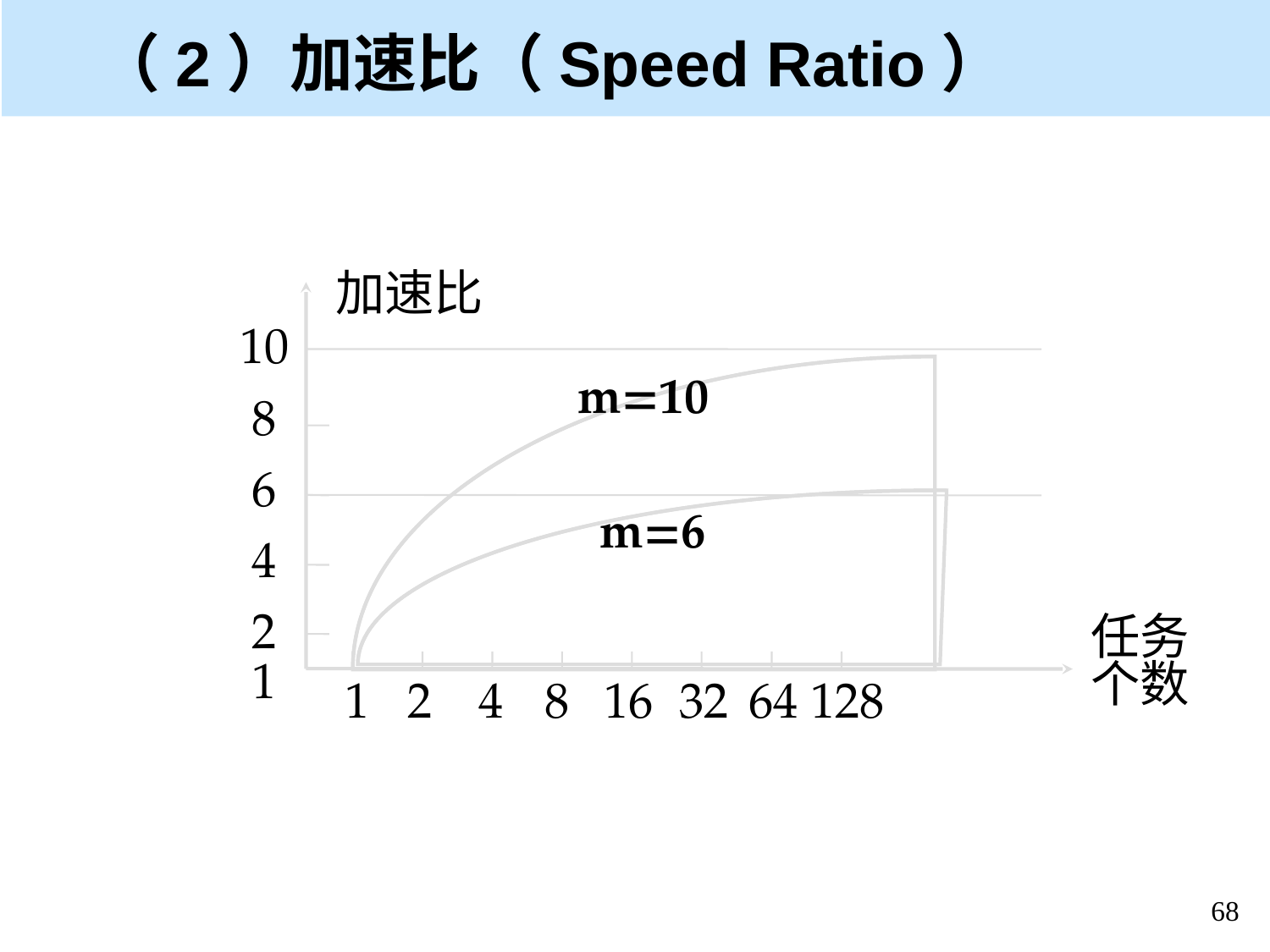

（2）加速比（Speed Ratio）
加速比

10

m=10
8

6

m=6

4

2
任务
个数

1

1
2
4
8
16
32
64
128